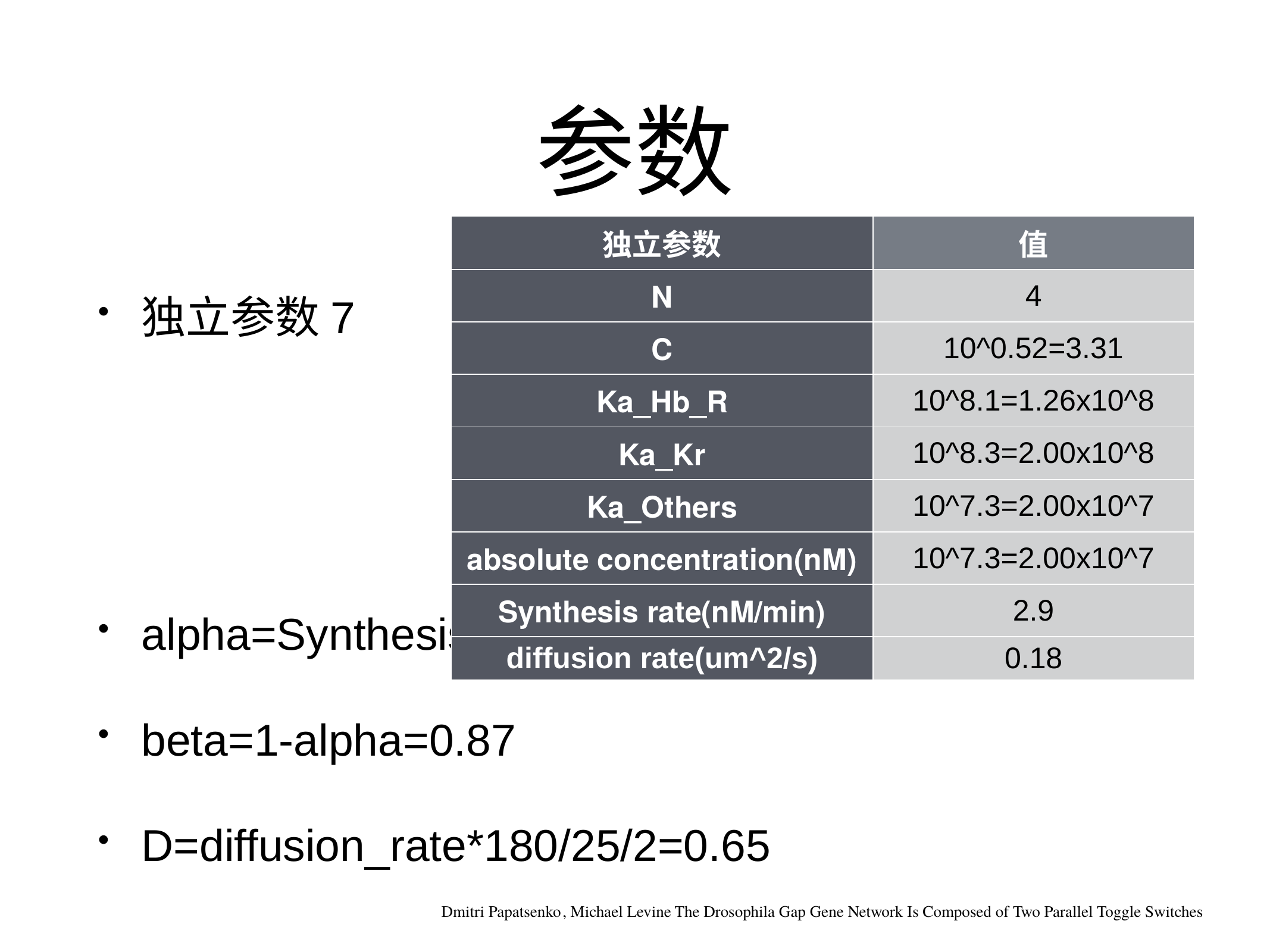

# 参数
| 独立参数 | 值 |
| --- | --- |
| N | 4 |
| C | 10^0.52=3.31 |
| Ka\_Hb\_R | 10^8.1=1.26x10^8 |
| Ka\_Kr | 10^8.3=2.00x10^8 |
| Ka\_Others | 10^7.3=2.00x10^7 |
| absolute concentration(nM) | 10^7.3=2.00x10^7 |
| Synthesis rate(nM/min) | 2.9 |
| diffusion rate(um^2/s) | 0.18 |
独立参数7

alpha=Synthesis_rate*2.25/50=0.13
beta=1-alpha=0.87
D=diffusion_rate*180/25/2=0.65
Dmitri Papatsenko , Michael Levine  The Drosophila Gap Gene Network Is Composed of Two Parallel Toggle Switches